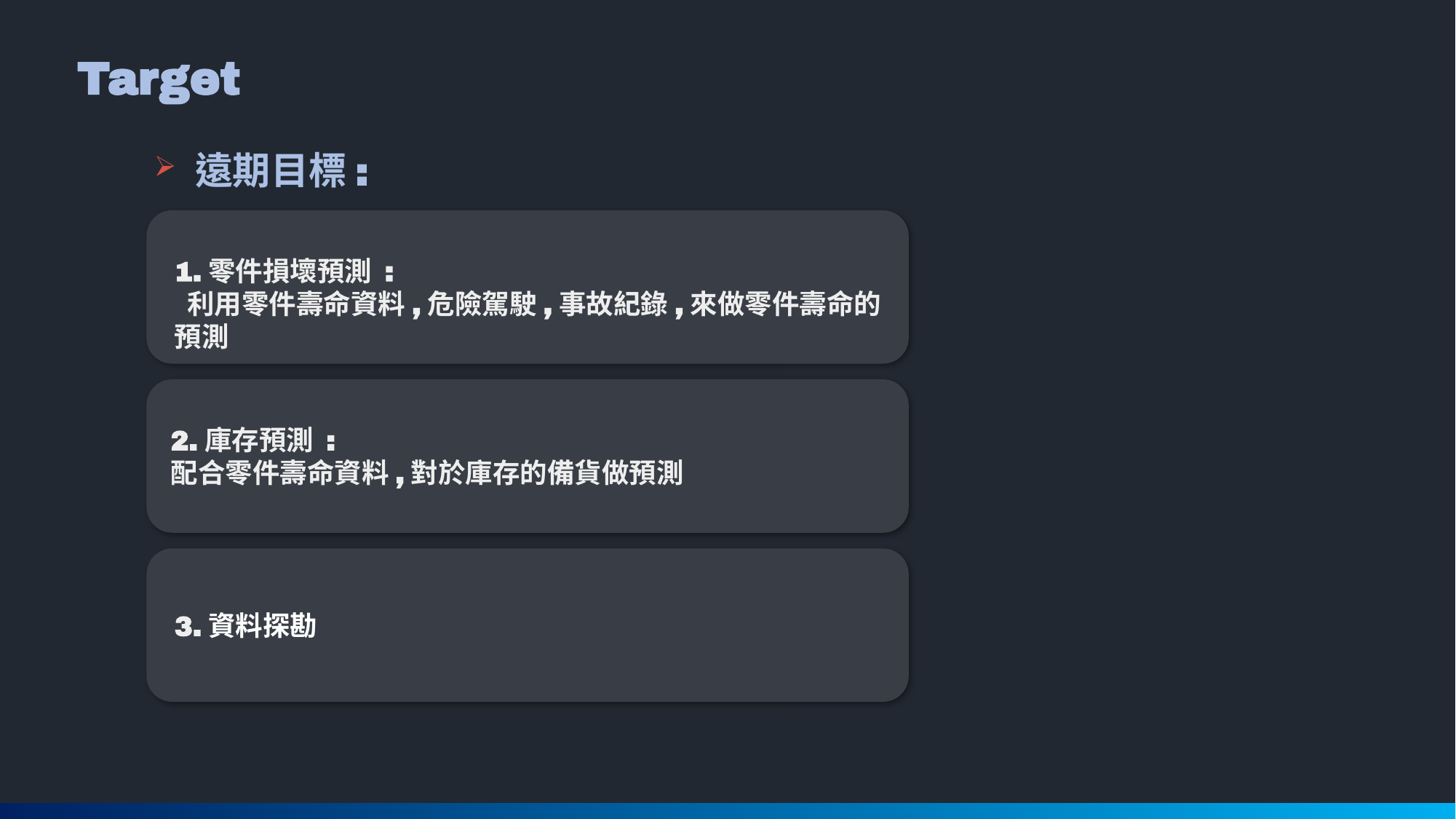

Target
遠期目標:

1.零件損壞預測 :
 利用零件壽命資料,危險駕駛,事故紀錄,來做零件壽命的預測

2.庫存預測 :
配合零件壽命資料,對於庫存的備貨做預測

3.資料探勘